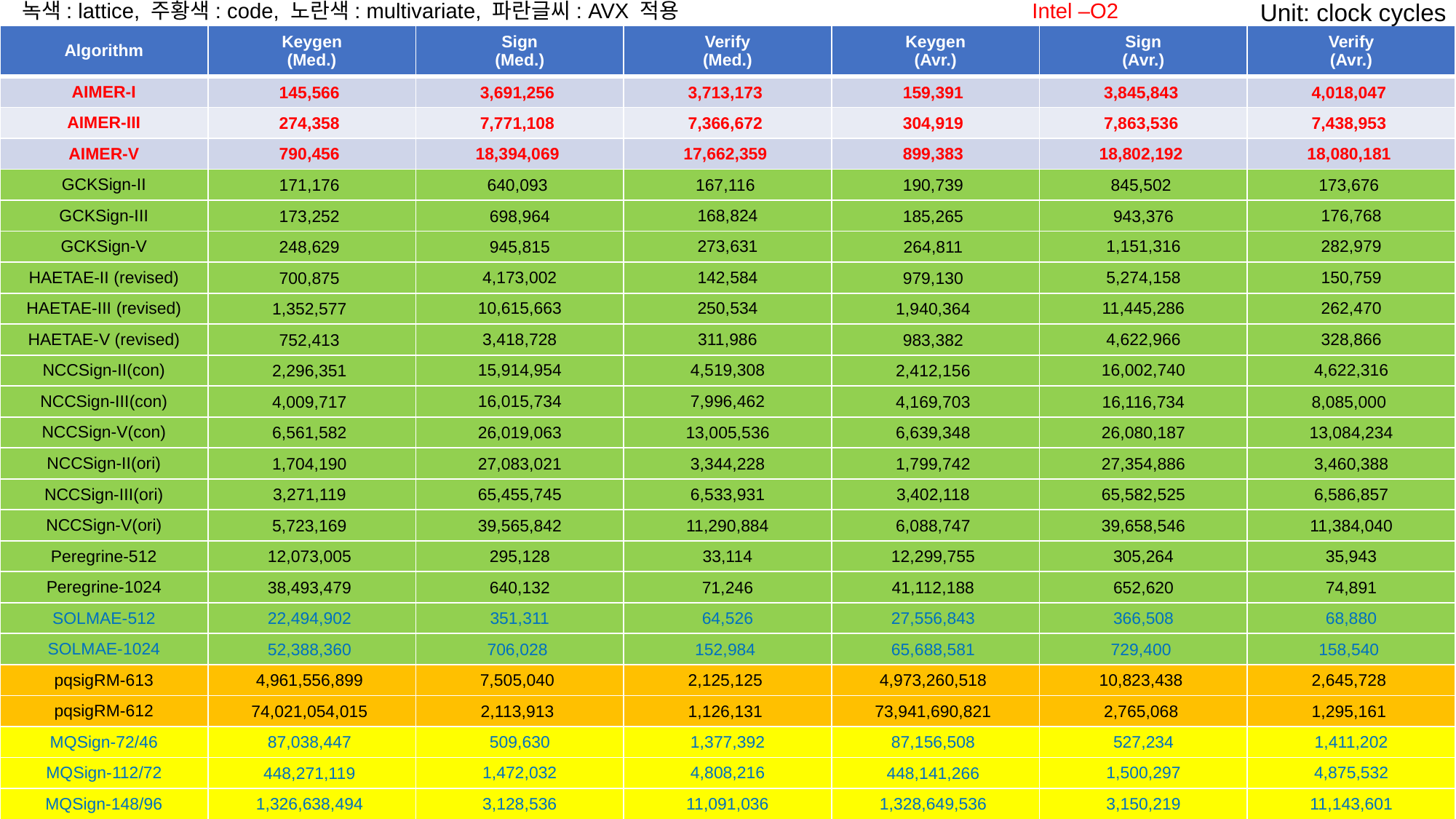

녹색: lattice, 주황색: code, 노란색: multivariate, 파란글씨: AVX 적용
Intel –O2
Unit: clock cycles
| Algorithm | Keygen (Med.) | Sign (Med.) | Verify (Med.) | Keygen (Avr.) | Sign (Avr.) | Verify (Avr.) |
| --- | --- | --- | --- | --- | --- | --- |
| AIMER-I | 145,566 | 3,691,256 | 3,713,173 | 159,391 | 3,845,843 | 4,018,047 |
| AIMER-III | 274,358 | 7,771,108 | 7,366,672 | 304,919 | 7,863,536 | 7,438,953 |
| AIMER-V | 790,456 | 18,394,069 | 17,662,359 | 899,383 | 18,802,192 | 18,080,181 |
| GCKSign-II | 171,176 | 640,093 | 167,116 | 190,739 | 845,502 | 173,676 |
| GCKSign-III | 173,252 | 698,964 | 168,824 | 185,265 | 943,376 | 176,768 |
| GCKSign-V | 248,629 | 945,815 | 273,631 | 264,811 | 1,151,316 | 282,979 |
| HAETAE-II (revised) | 700,875 | 4,173,002 | 142,584 | 979,130 | 5,274,158 | 150,759 |
| HAETAE-III (revised) | 1,352,577 | 10,615,663 | 250,534 | 1,940,364 | 11,445,286 | 262,470 |
| HAETAE-V (revised) | 752,413 | 3,418,728 | 311,986 | 983,382 | 4,622,966 | 328,866 |
| NCCSign-II(con) | 2,296,351 | 15,914,954 | 4,519,308 | 2,412,156 | 16,002,740 | 4,622,316 |
| NCCSign-III(con) | 4,009,717 | 16,015,734 | 7,996,462 | 4,169,703 | 16,116,734 | 8,085,000 |
| NCCSign-V(con) | 6,561,582 | 26,019,063 | 13,005,536 | 6,639,348 | 26,080,187 | 13,084,234 |
| NCCSign-II(ori) | 1,704,190 | 27,083,021 | 3,344,228 | 1,799,742 | 27,354,886 | 3,460,388 |
| NCCSign-III(ori) | 3,271,119 | 65,455,745 | 6,533,931 | 3,402,118 | 65,582,525 | 6,586,857 |
| NCCSign-V(ori) | 5,723,169 | 39,565,842 | 11,290,884 | 6,088,747 | 39,658,546 | 11,384,040 |
| Peregrine-512 | 12,073,005 | 295,128 | 33,114 | 12,299,755 | 305,264 | 35,943 |
| Peregrine-1024 | 38,493,479 | 640,132 | 71,246 | 41,112,188 | 652,620 | 74,891 |
| SOLMAE-512 | 22,494,902 | 351,311 | 64,526 | 27,556,843 | 366,508 | 68,880 |
| SOLMAE-1024 | 52,388,360 | 706,028 | 152,984 | 65,688,581 | 729,400 | 158,540 |
| pqsigRM-613 | 4,961,556,899 | 7,505,040 | 2,125,125 | 4,973,260,518 | 10,823,438 | 2,645,728 |
| pqsigRM-612 | 74,021,054,015 | 2,113,913 | 1,126,131 | 73,941,690,821 | 2,765,068 | 1,295,161 |
| MQSign-72/46 | 87,038,447 | 509,630 | 1,377,392 | 87,156,508 | 527,234 | 1,411,202 |
| MQSign-112/72 | 448,271,119 | 1,472,032 | 4,808,216 | 448,141,266 | 1,500,297 | 4,875,532 |
| MQSign-148/96 | 1,326,638,494 | 3,128,536 | 11,091,036 | 1,328,649,536 | 3,150,219 | 11,143,601 |
Intel –O2
Unit: clock cycles